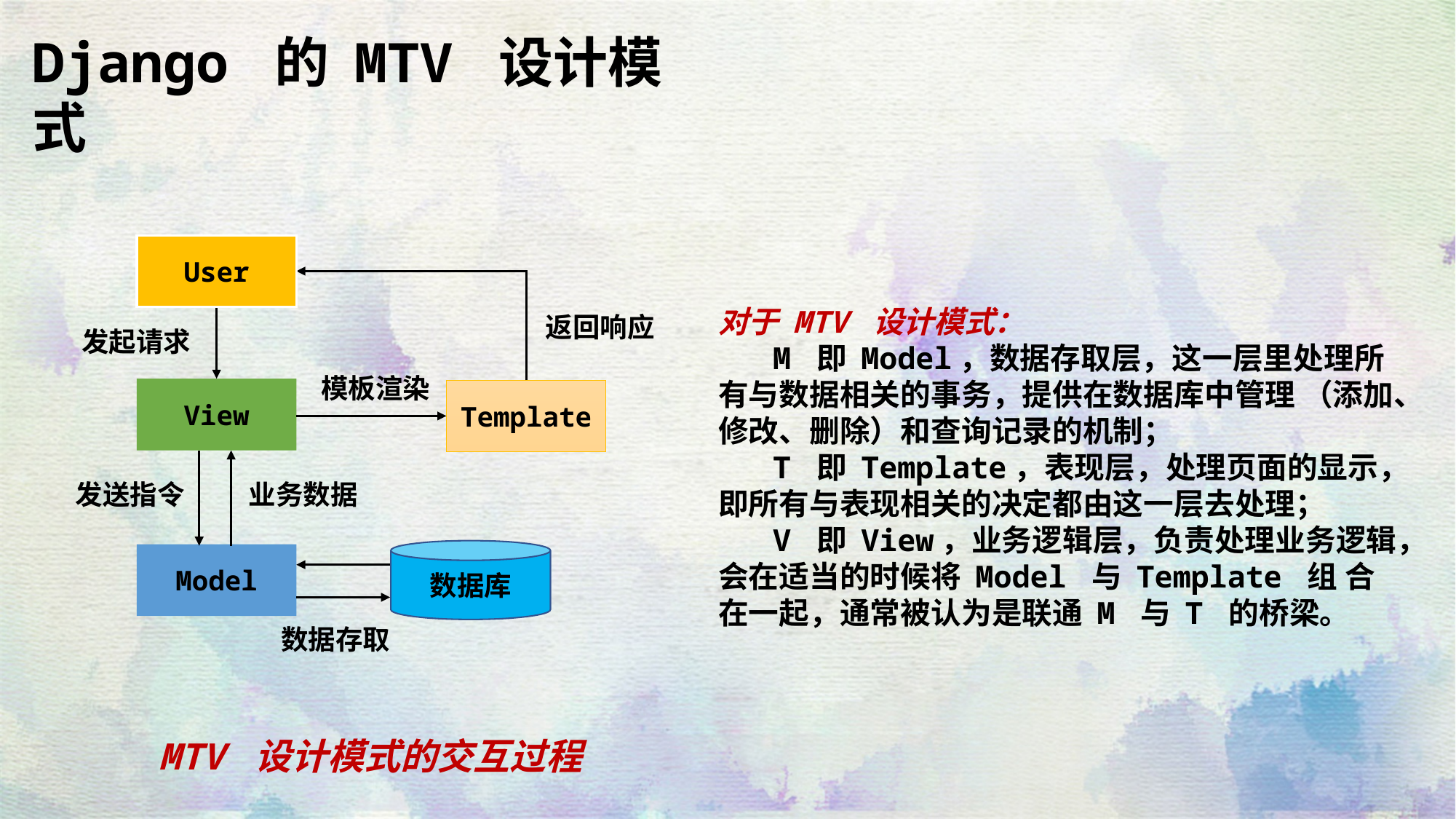

Django 的 MTV 设计模式
User
返回响应
发起请求
模板渲染
View
Template
发送指令
业务数据
数据库
Model
数据存取
对于 MTV 设计模式：
   M 即 Model，数据存取层，这一层里处理所有与数据相关的事务，提供在数据库中管理 （添加、修改、删除）和查询记录的机制；
   T 即 Template，表现层，处理页面的显示，即所有与表现相关的决定都由这一层去处理；
   V 即 View，业务逻辑层，负责处理业务逻辑，会在适当的时候将 Model 与 Template 组 合在一起，通常被认为是联通 M 与 T 的桥梁。
MTV 设计模式的交互过程